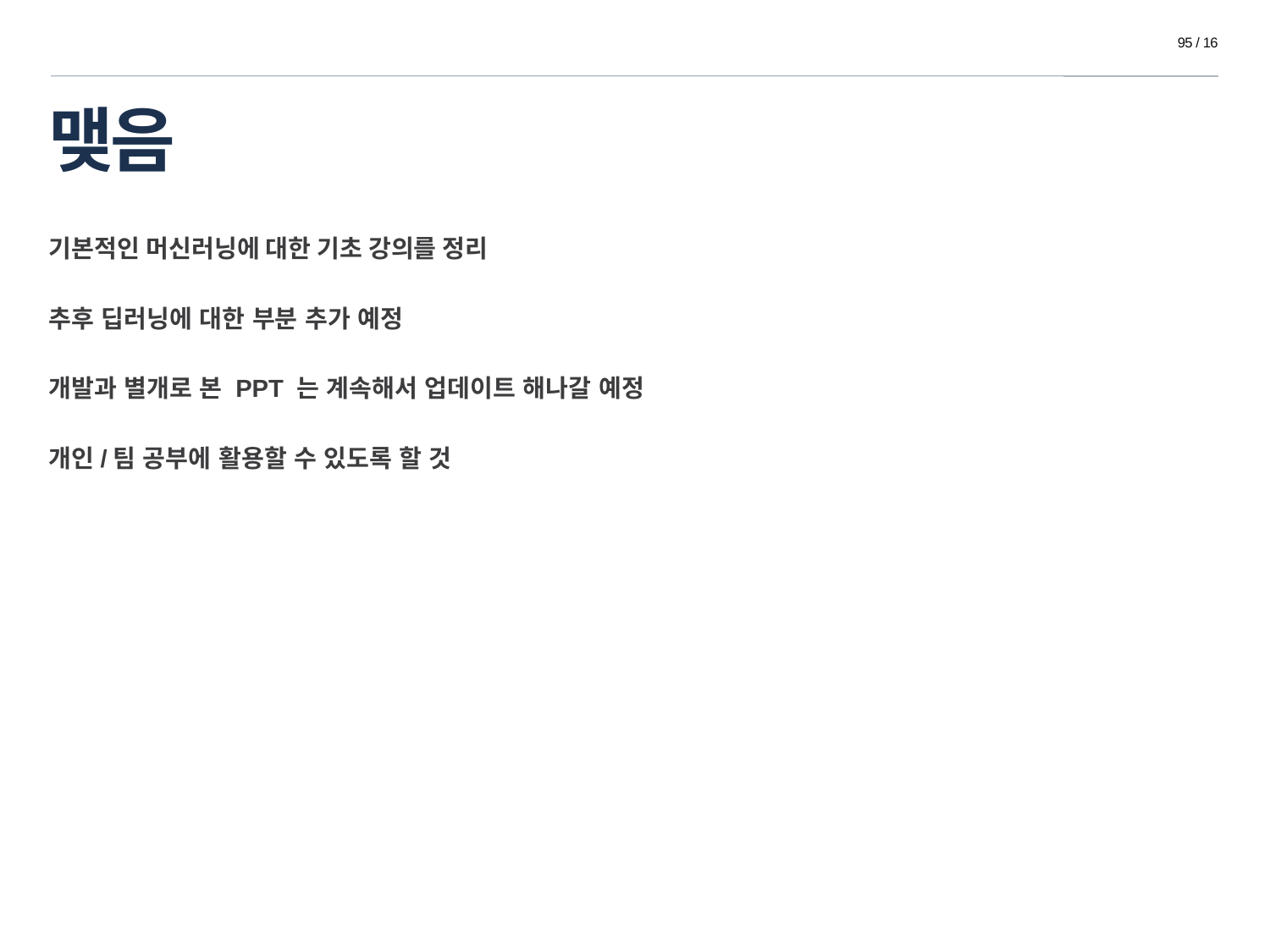

95 / 16
# 맺음
기본적인 머신러닝에 대한 기초 강의를 정리

추후 딥러닝에 대한 부분 추가 예정

개발과 별개로 본 PPT 는 계속해서 업데이트 해나갈 예정

개인/팀 공부에 활용할 수 있도록 할 것